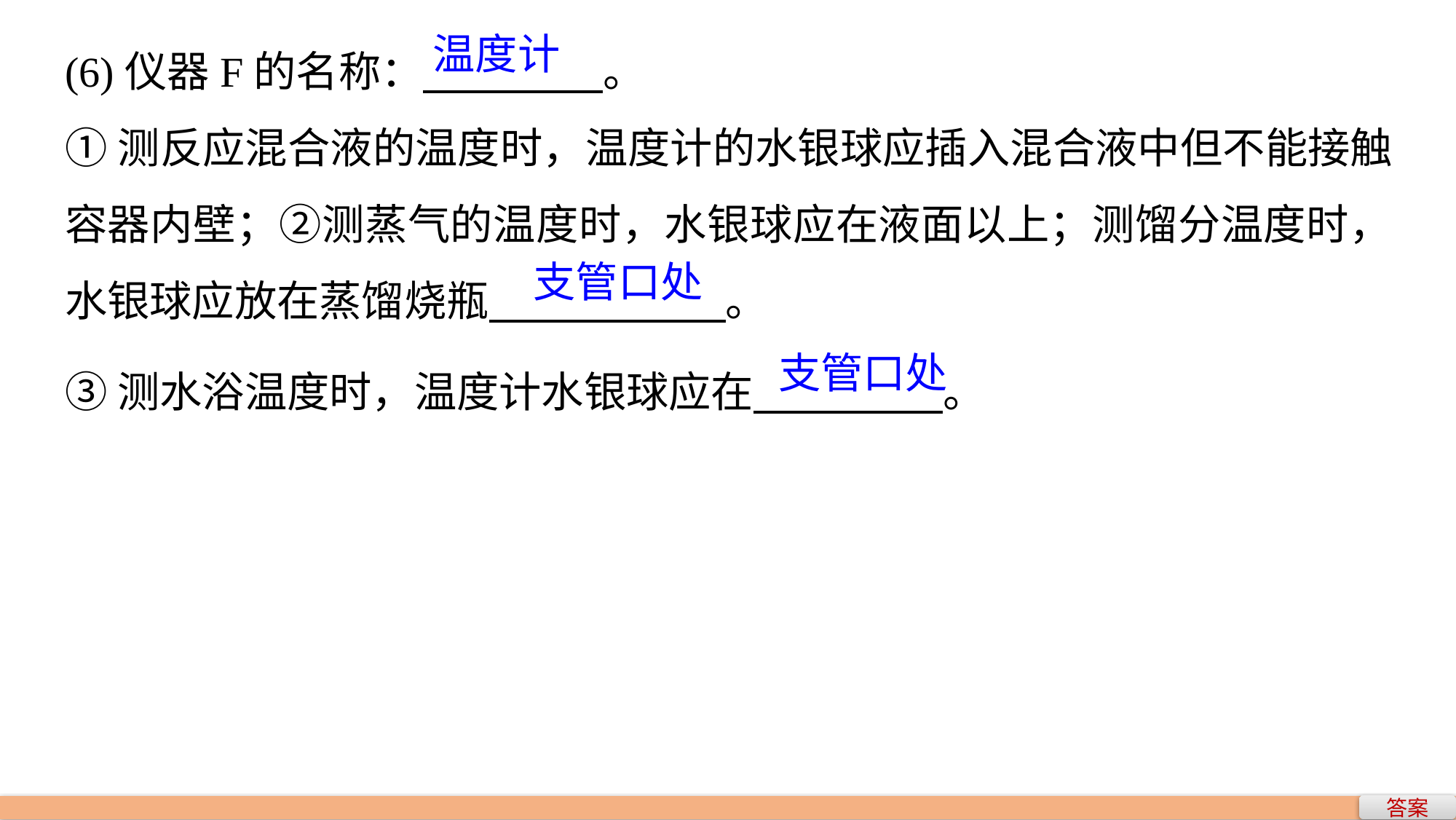

(6)仪器F的名称：                   。
①测反应混合液的温度时，温度计的水银球应插入混合液中但不能接触容器内壁；②测蒸气的温度时，水银球应在液面以上；测馏分温度时，水银球应放在蒸馏烧瓶                         。
温度计
支管口处
③测水浴温度时，温度计水银球应在                    。
支管口处
答案